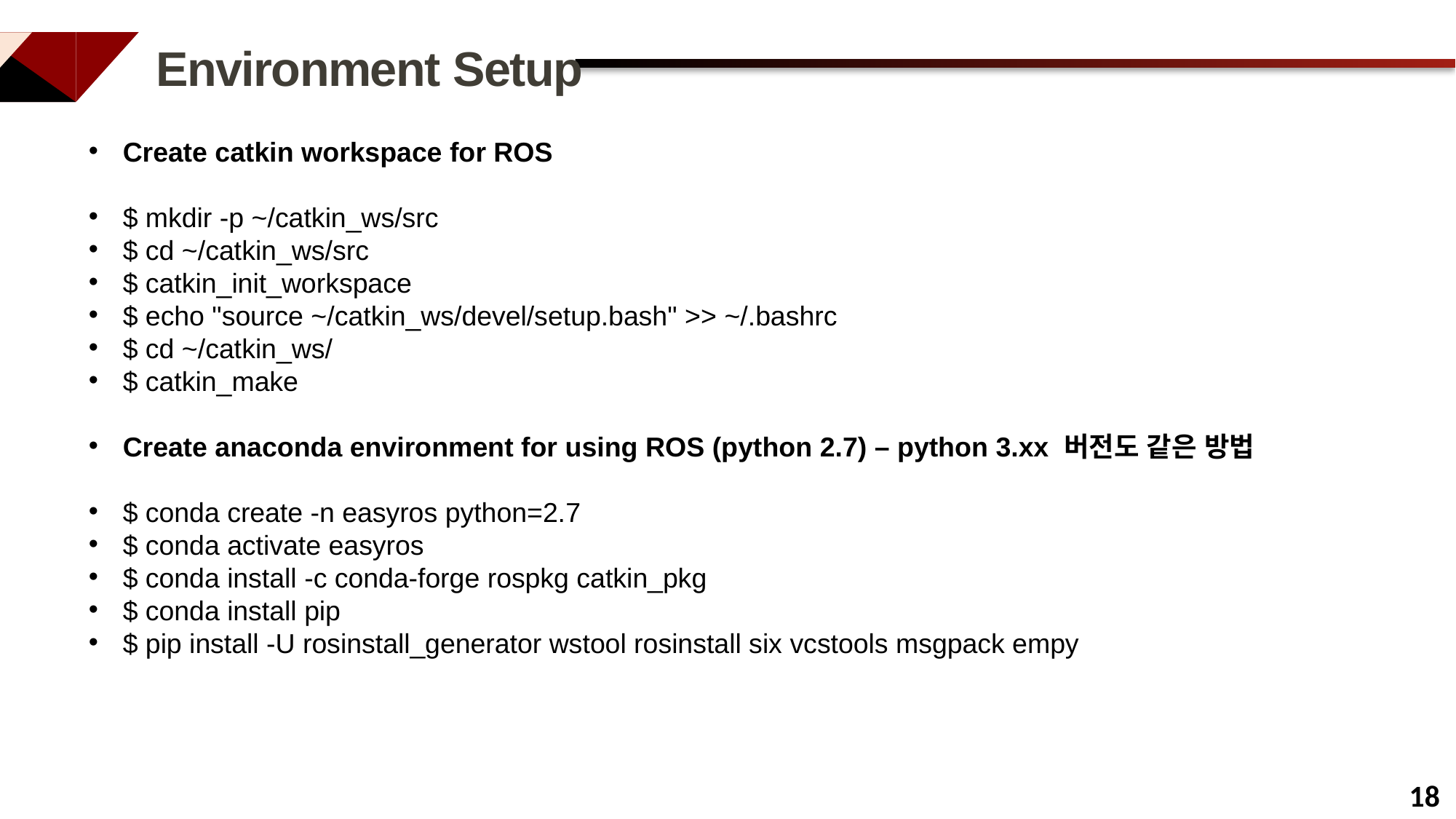

Environment Setup

Create catkin workspace for ROS

$ mkdir -p ~/catkin_ws/src
$ cd ~/catkin_ws/src
$ catkin_init_workspace
$ echo "source ~/catkin_ws/devel/setup.bash" >> ~/.bashrc
$ cd ~/catkin_ws/
$ catkin_make

Create anaconda environment for using ROS (python 2.7) – python 3.xx 버전도 같은 방법

$ conda create -n easyros python=2.7
$ conda activate easyros
$ conda install -c conda-forge rospkg catkin_pkg
$ conda install pip
$ pip install -U rosinstall_generator wstool rosinstall six vcstools msgpack empy

18